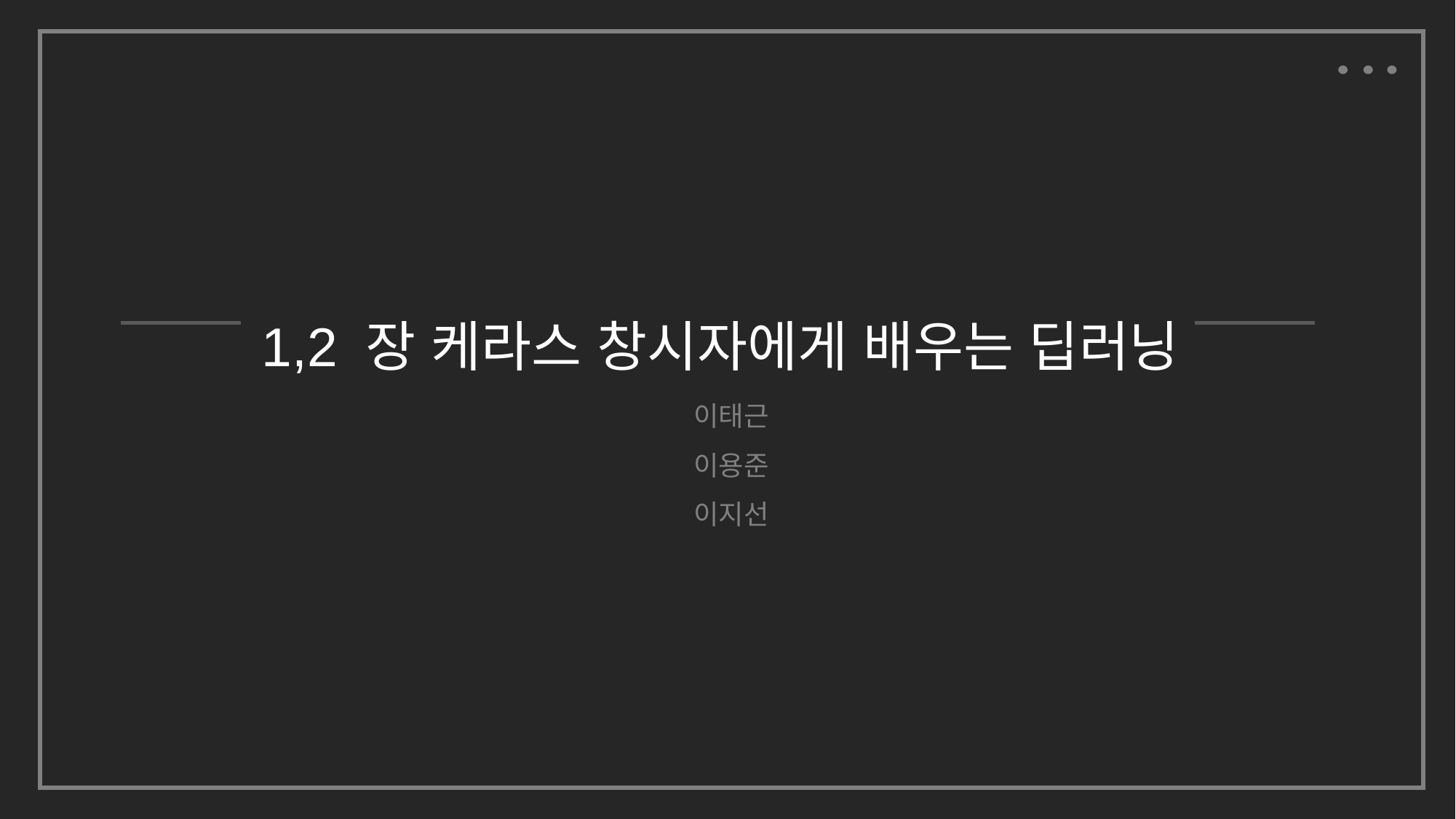

1,2 장 케라스 창시자에게 배우는 딥러닝
이태근
이용준
이지선